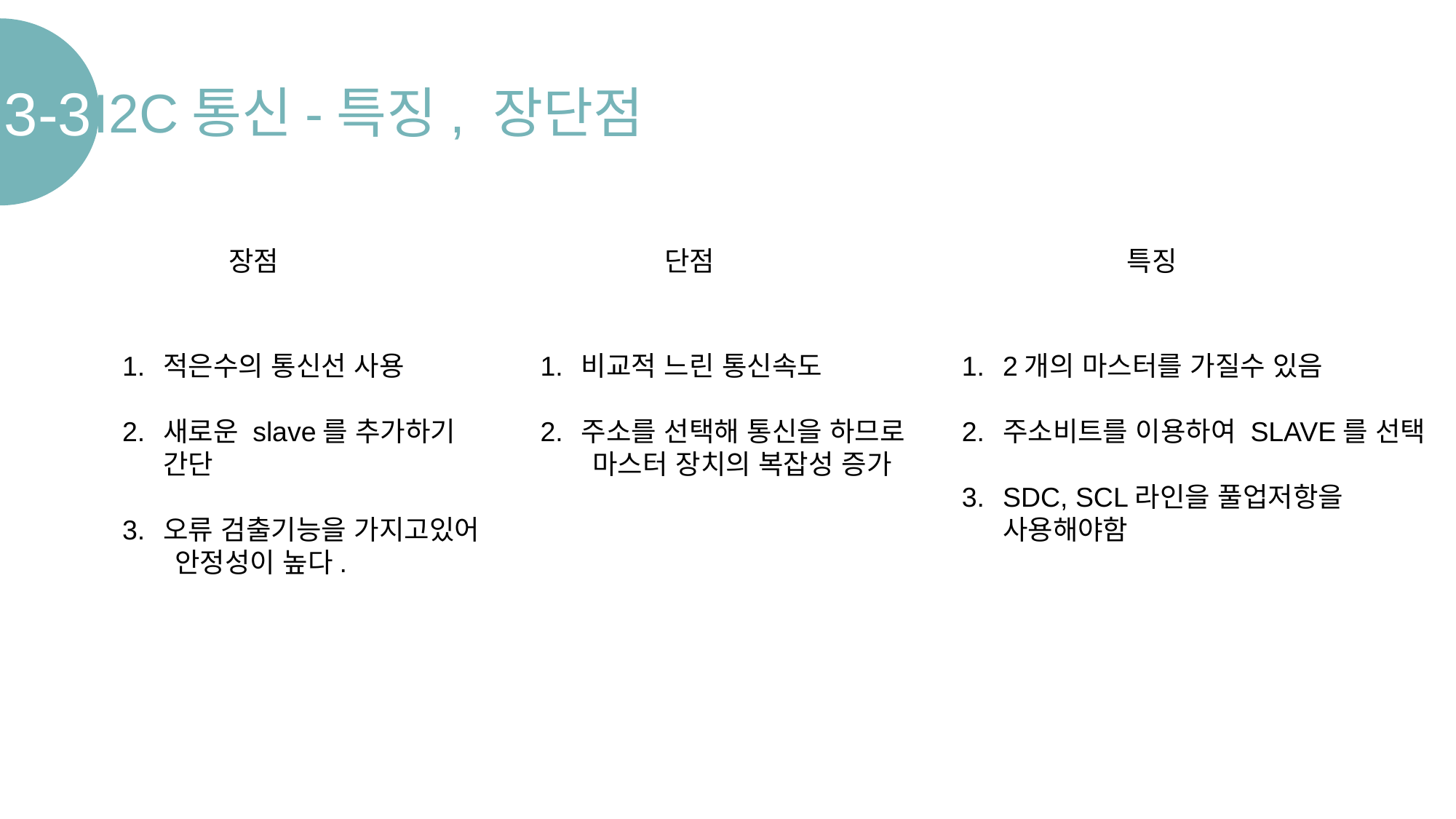

3-3.
I2C통신-특징, 장단점
장점
단점
특징
적은수의 통신선 사용

새로운 slave를 추가하기 간단

오류 검출기능을 가지고있어
      안정성이 높다.

비교적 느린 통신속도

주소를 선택해 통신을 하므로
      마스터 장치의 복잡성 증가

2개의 마스터를 가질수 있음

주소비트를 이용하여 SLAVE를 선택

SDC, SCL라인을 풀업저항을 사용해야함